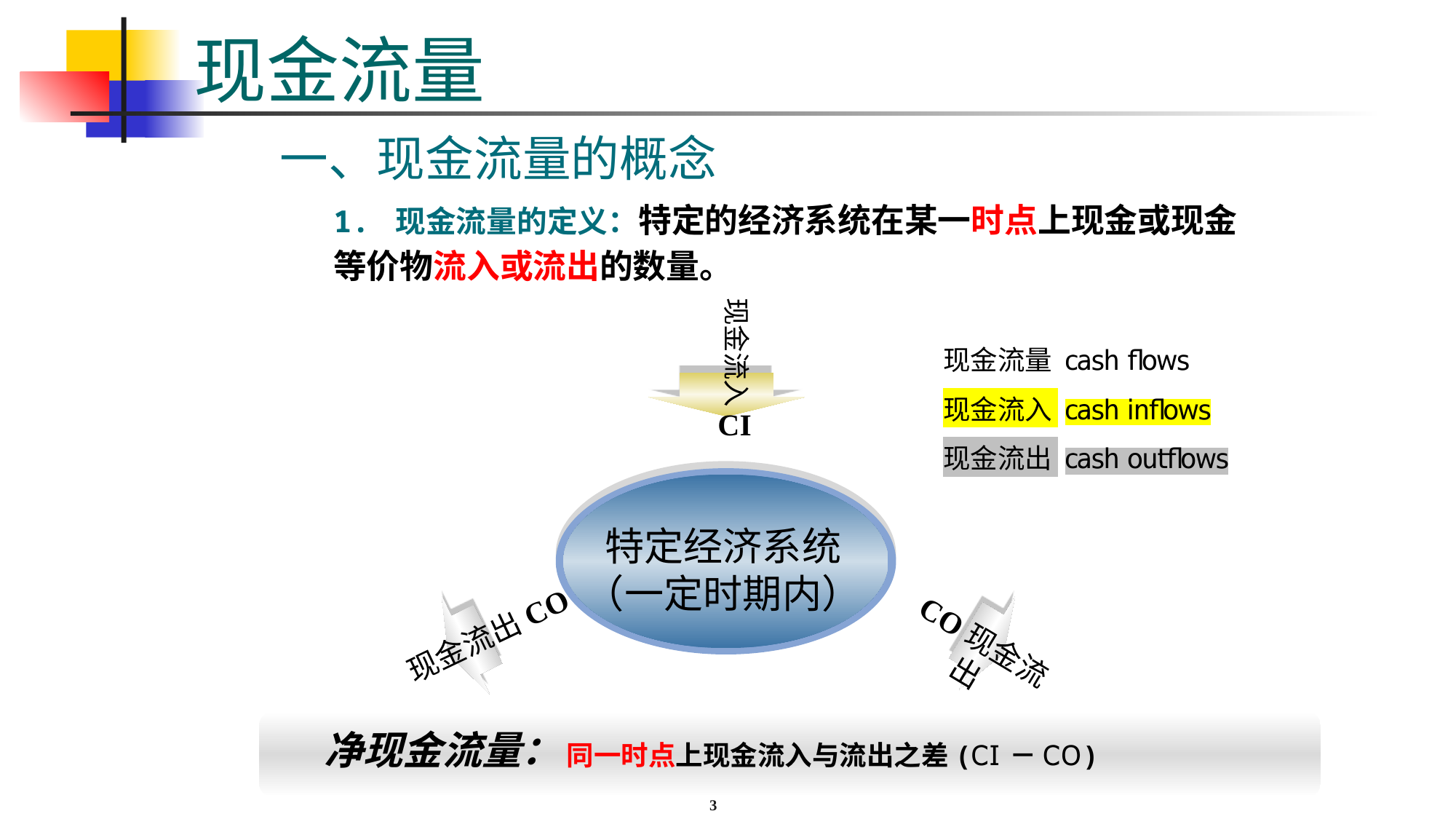

# 现金流量
一、现金流量的概念
1. 现金流量的定义：特定的经济系统在某一时点上现金或现金等价物流入或流出的数量。

现金流入

CI
现金流量 cash flows
现金流入 cash inflows
现金流出 cash outflows

特定经济系统
（一定时期内）
特定经济系统
（一定时期内）
CO现金流出

现金流出CO

净现金流量：
同一时点上现金流入与流出之差(CI－CO)

3